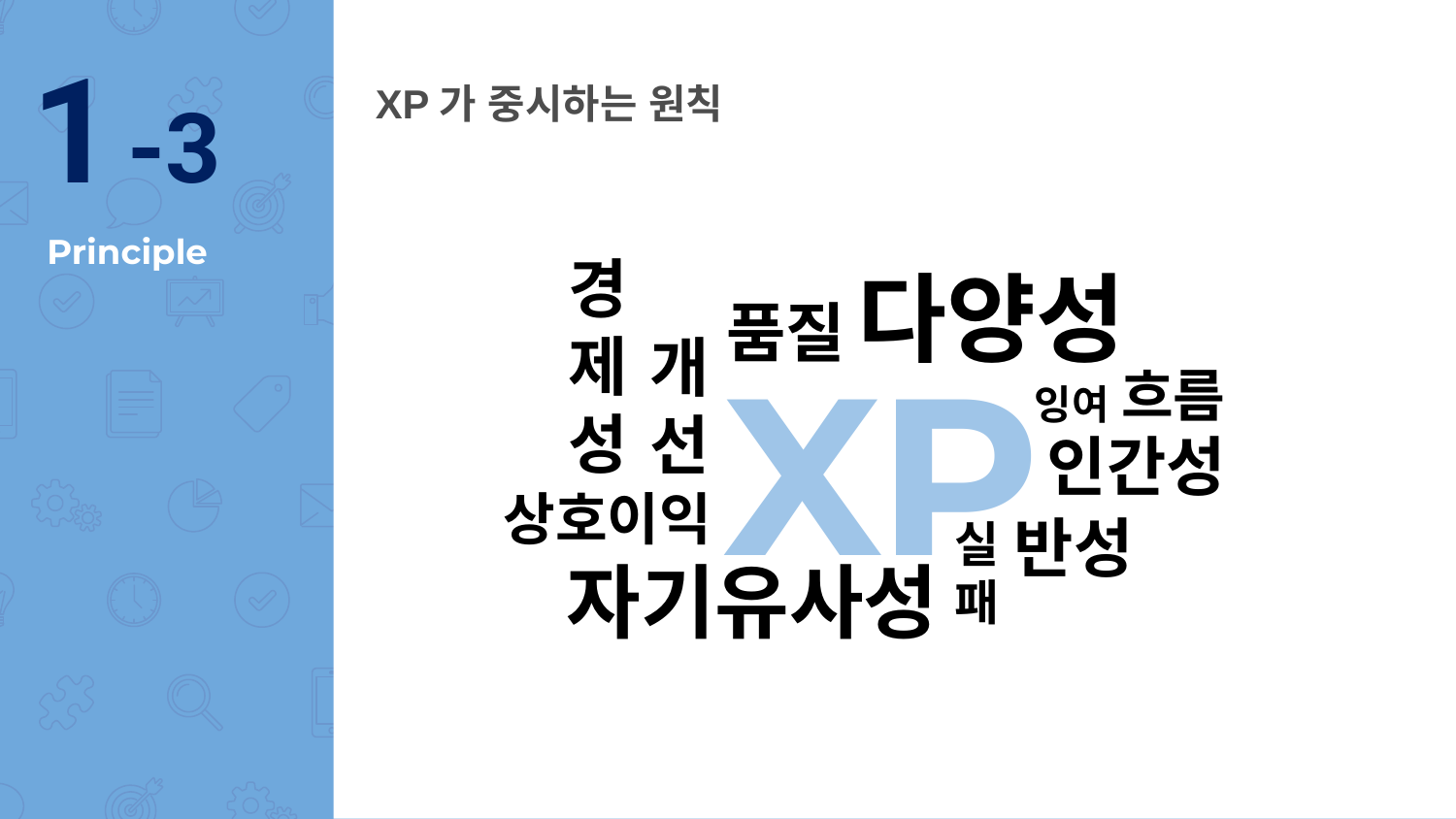

1 -3
XP가 중시하는 원칙
# Principle
경
제
성
다양성
품질
XP
개
선
흐름
잉여
인간성
상호이익
반성
실
패
자기유사성